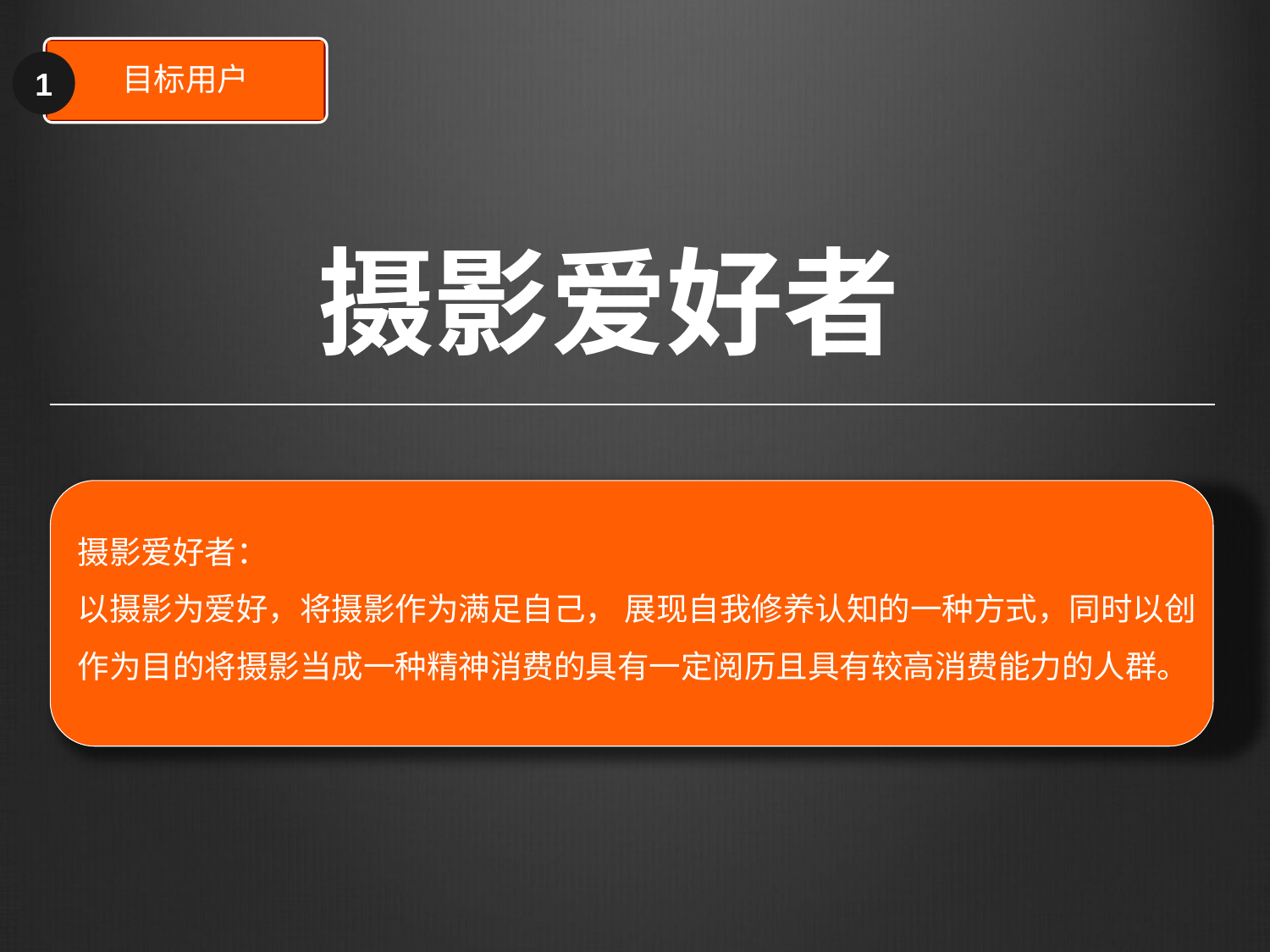

目标用户
1
摄影爱好者

摄影爱好者：
以摄影为爱好，将摄影作为满足自己， 展现自我修养认知的一种方式，同时以创作为目的将摄影当成一种精神消费的具有一定阅历且具有较高消费能力的人群。